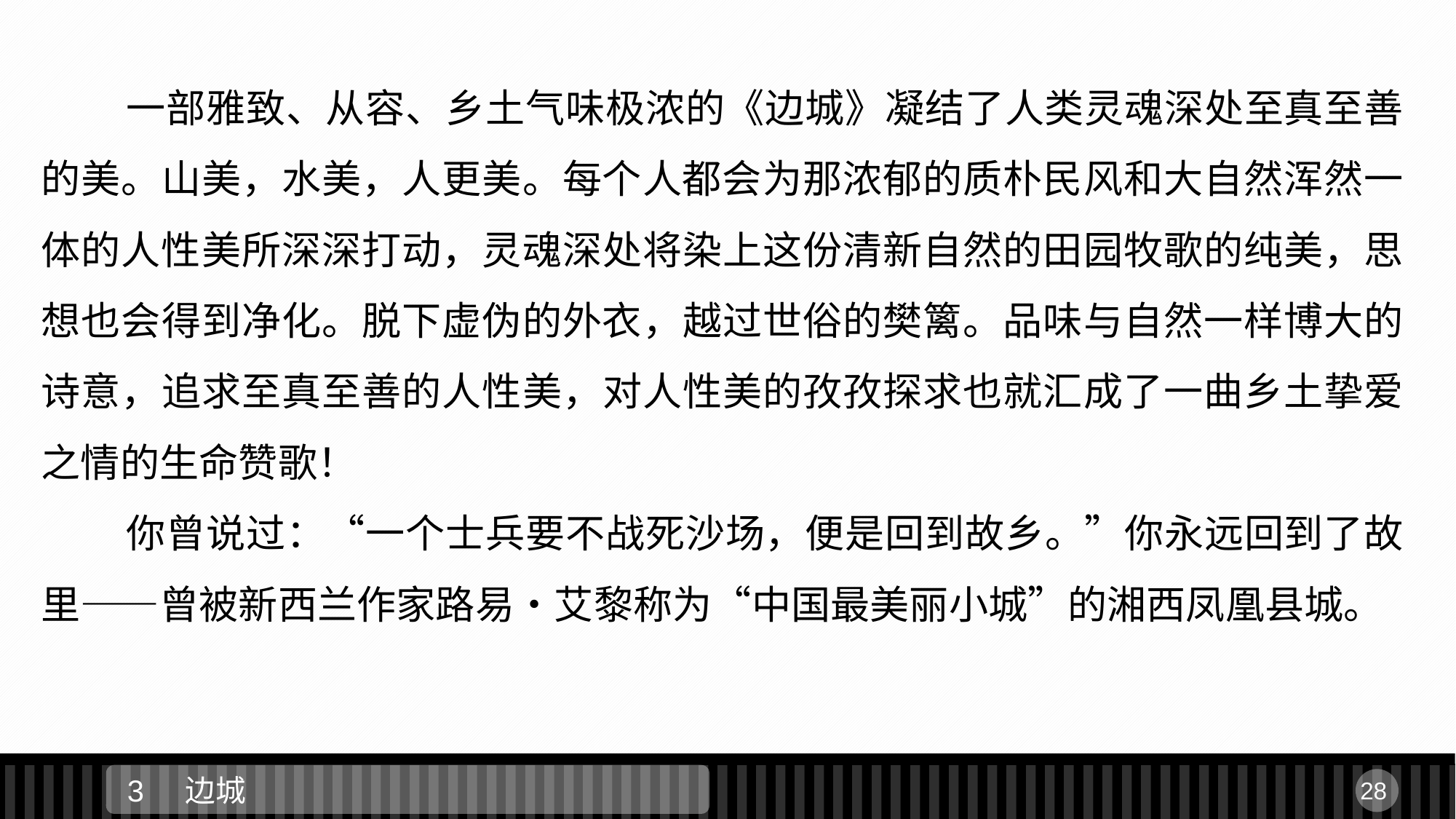

一部雅致、从容、乡土气味极浓的《边城》凝结了人类灵魂深处至真至善的美。山美，水美，人更美。每个人都会为那浓郁的质朴民风和大自然浑然一体的人性美所深深打动，灵魂深处将染上这份清新自然的田园牧歌的纯美，思想也会得到净化。脱下虚伪的外衣，越过世俗的樊篱。品味与自然一样博大的诗意，追求至真至善的人性美，对人性美的孜孜探求也就汇成了一曲乡土挚爱之情的生命赞歌！
        你曾说过：“一个士兵要不战死沙场，便是回到故乡。”你永远回到了故里——曾被新西兰作家路易•艾黎称为“中国最美丽小城”的湘西凤凰县城。